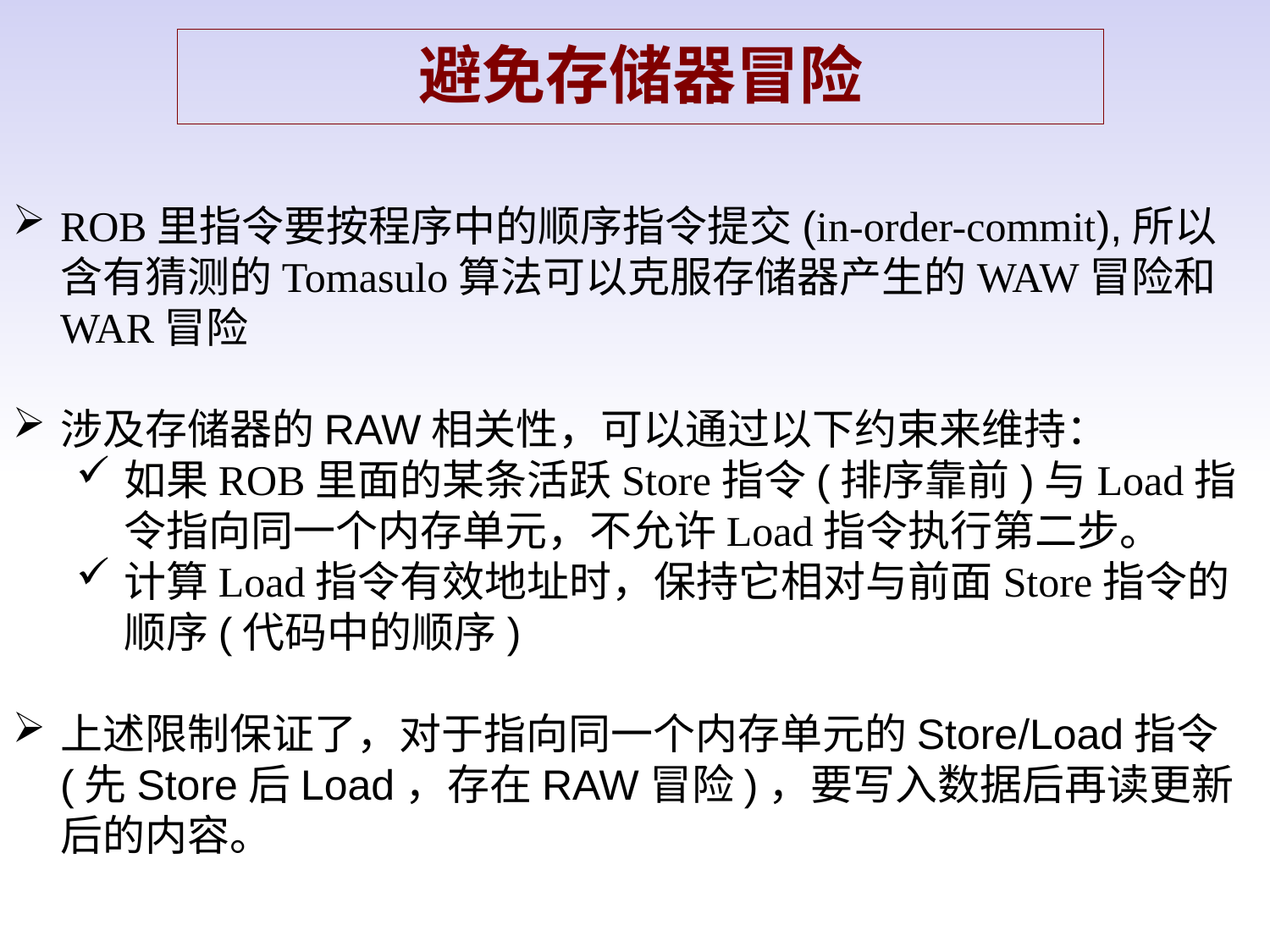

避免存储器冒险
ROB里指令要按程序中的顺序指令提交(in-order-commit),所以含有猜测的Tomasulo算法可以克服存储器产生的WAW冒险和WAR冒险

涉及存储器的RAW相关性，可以通过以下约束来维持：
如果ROB里面的某条活跃Store指令(排序靠前)与Load指令指向同一个内存单元，不允许Load指令执行第二步。
计算Load指令有效地址时，保持它相对与前面Store指令的顺序(代码中的顺序)

上述限制保证了，对于指向同一个内存单元的Store/Load指令(先Store后Load，存在RAW冒险)，要写入数据后再读更新后的内容。